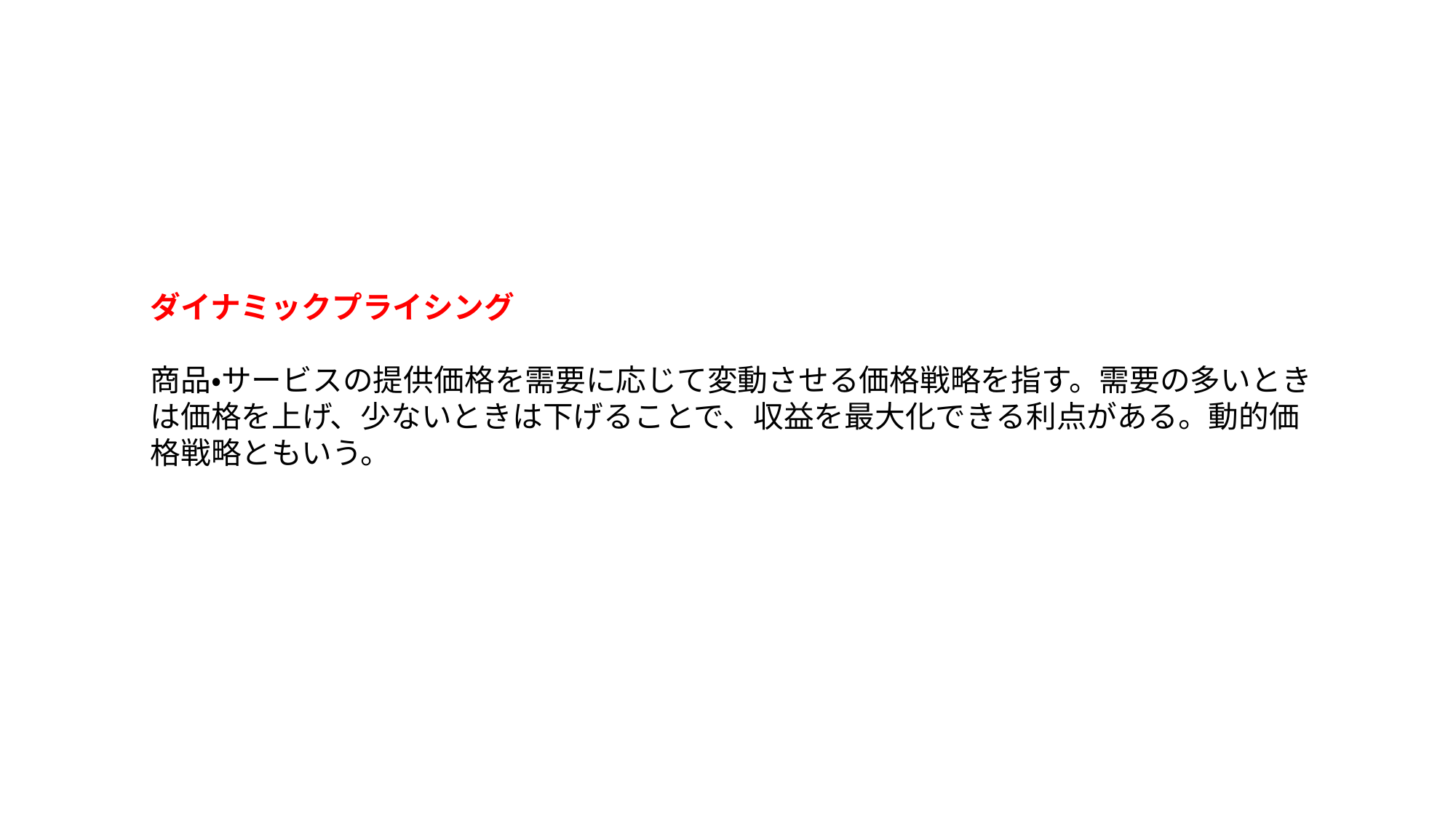

ダイナミックプライシング

商品・サービスの提供価格を需要に応じて変動させる価格戦略を指す。需要の多いときは価格を上げ、少ないときは下げることで、収益を最大化できる利点がある。動的価格戦略ともいう。